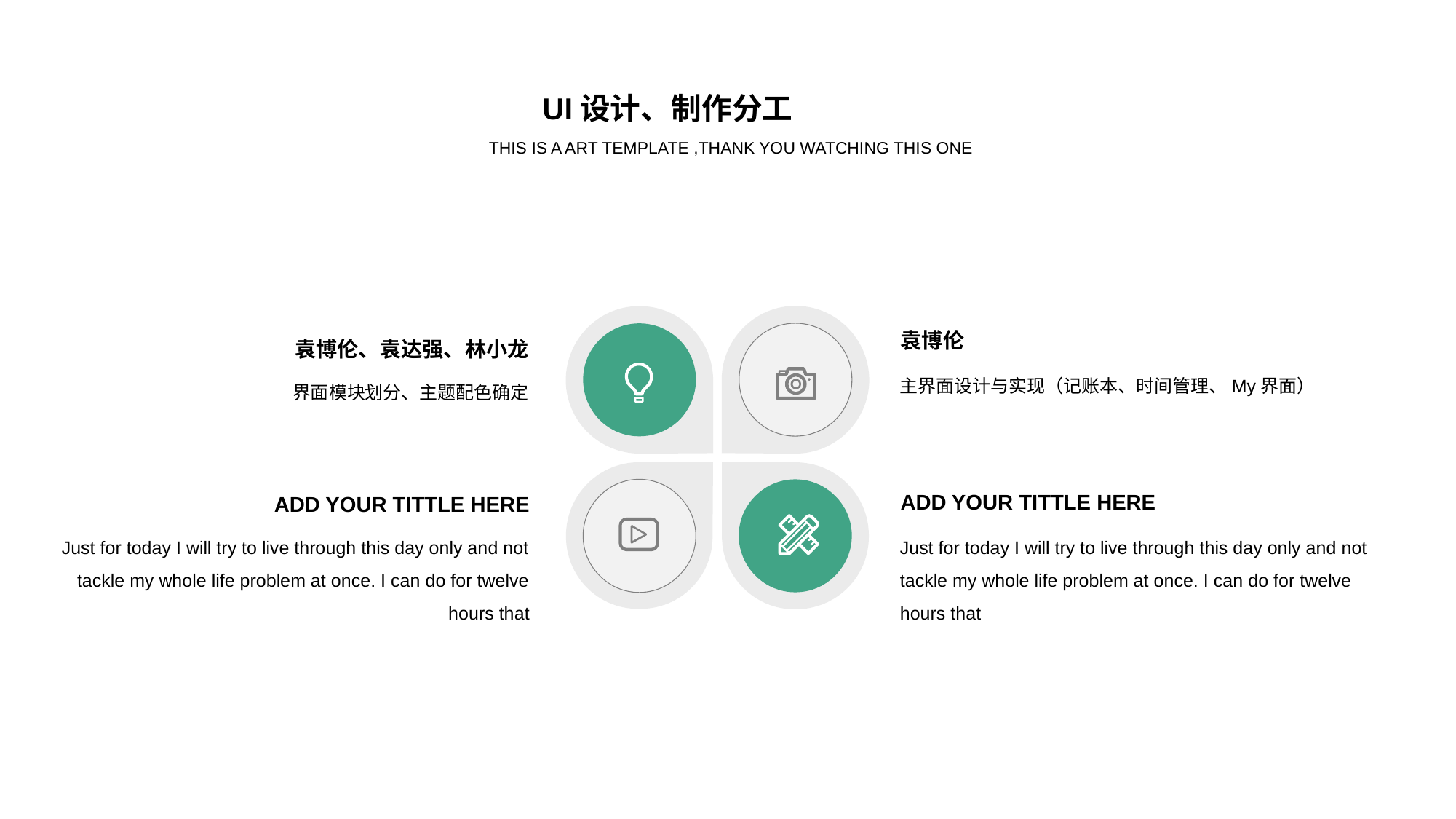

UI设计、制作分工
THIS IS A ART TEMPLATE ,THANK YOU WATCHING THIS ONE

袁博伦
袁博伦、袁达强、林小龙
主界面设计与实现（记账本、时间管理、My界面）

界面模块划分、主题配色确定

ADD YOUR TITTLE HERE
ADD YOUR TITTLE HERE

Just for today I will try to live through this day only and not tackle my whole life problem at once. I can do for twelve hours that

Just for today I will try to live through this day only and not tackle my whole life problem at once. I can do for twelve hours that